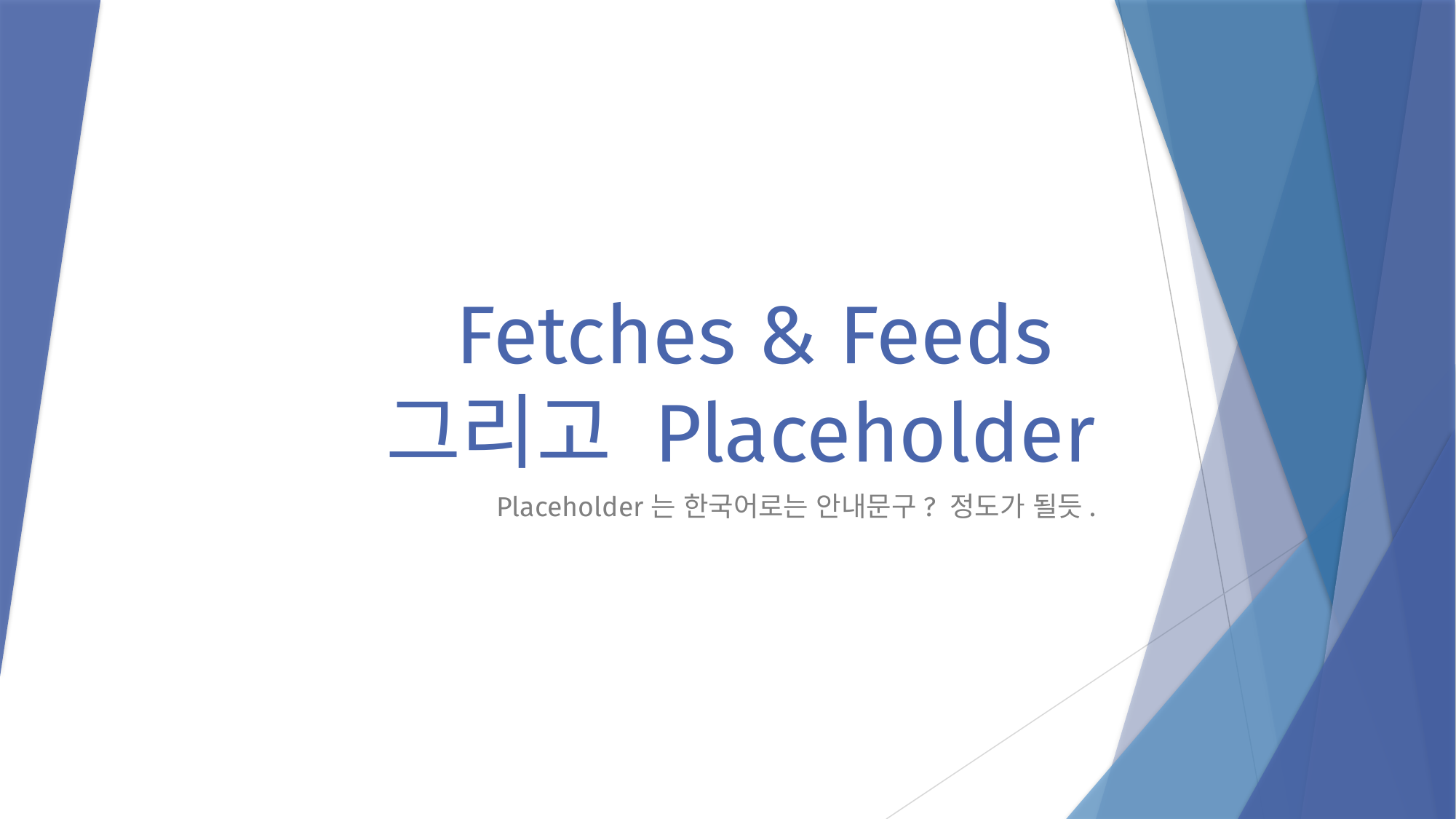

# Fetches & Feeds 그리고 Placeholder
Placeholder는 한국어로는 안내문구? 정도가 될듯.